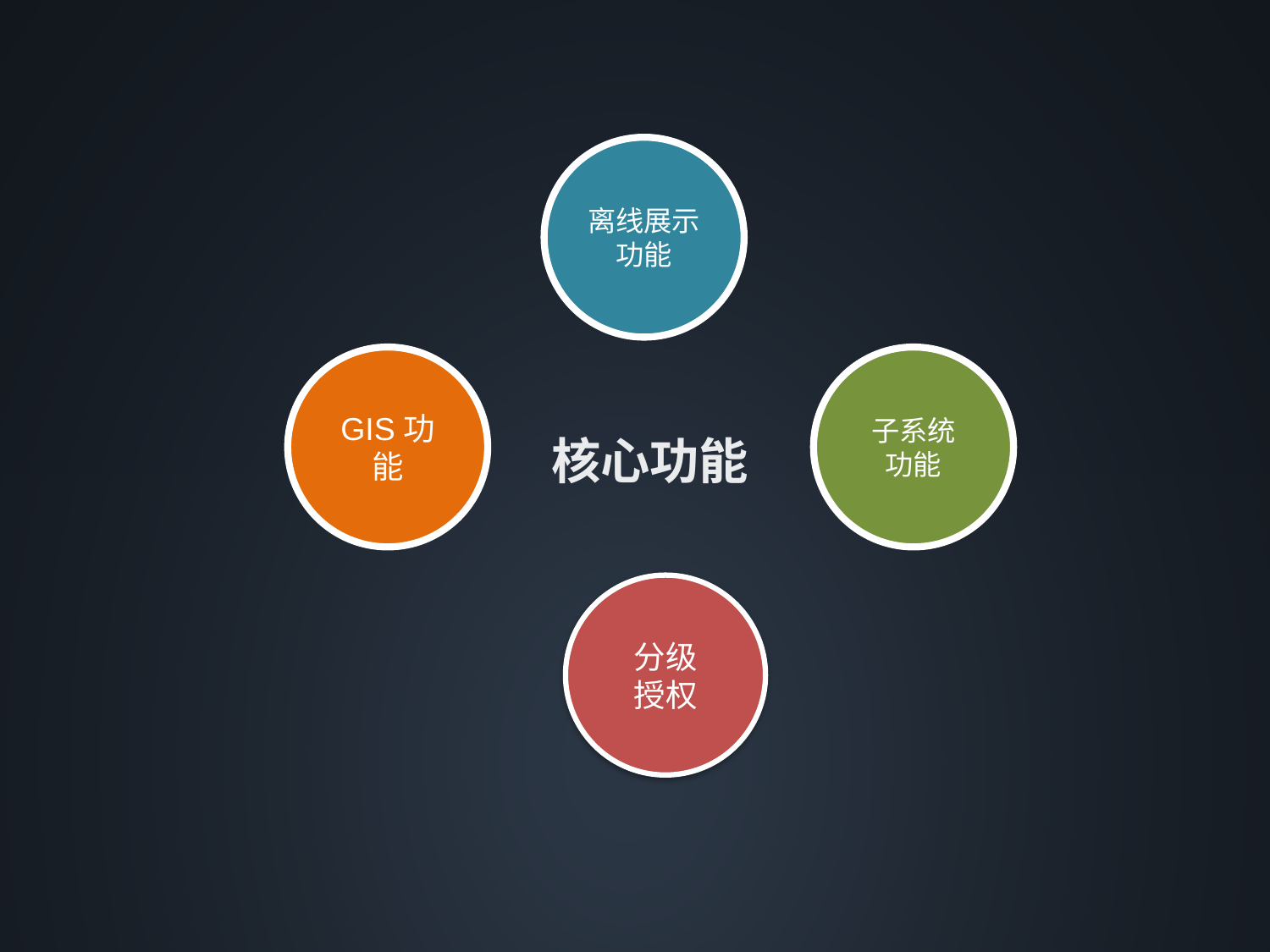

离线展示功能
GIS功能
子系统
功能
核心功能
分级
授权